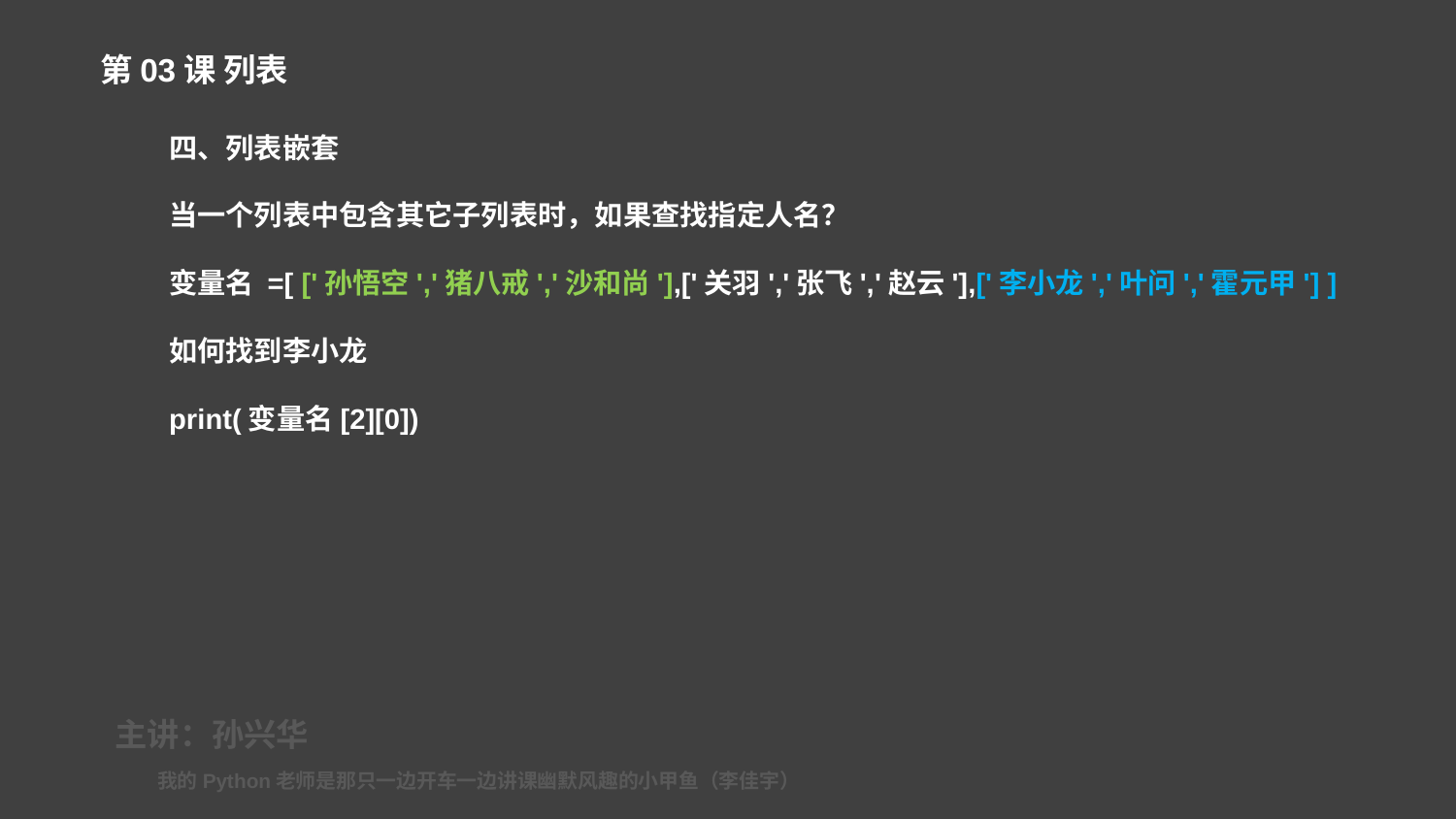

第03课 列表
四、列表嵌套

当一个列表中包含其它子列表时，如果查找指定人名？

变量名 =[ ['孙悟空','猪八戒','沙和尚'],['关羽','张飞','赵云'],['李小龙','叶问','霍元甲'] ]

如何找到李小龙

print(变量名[2][0])